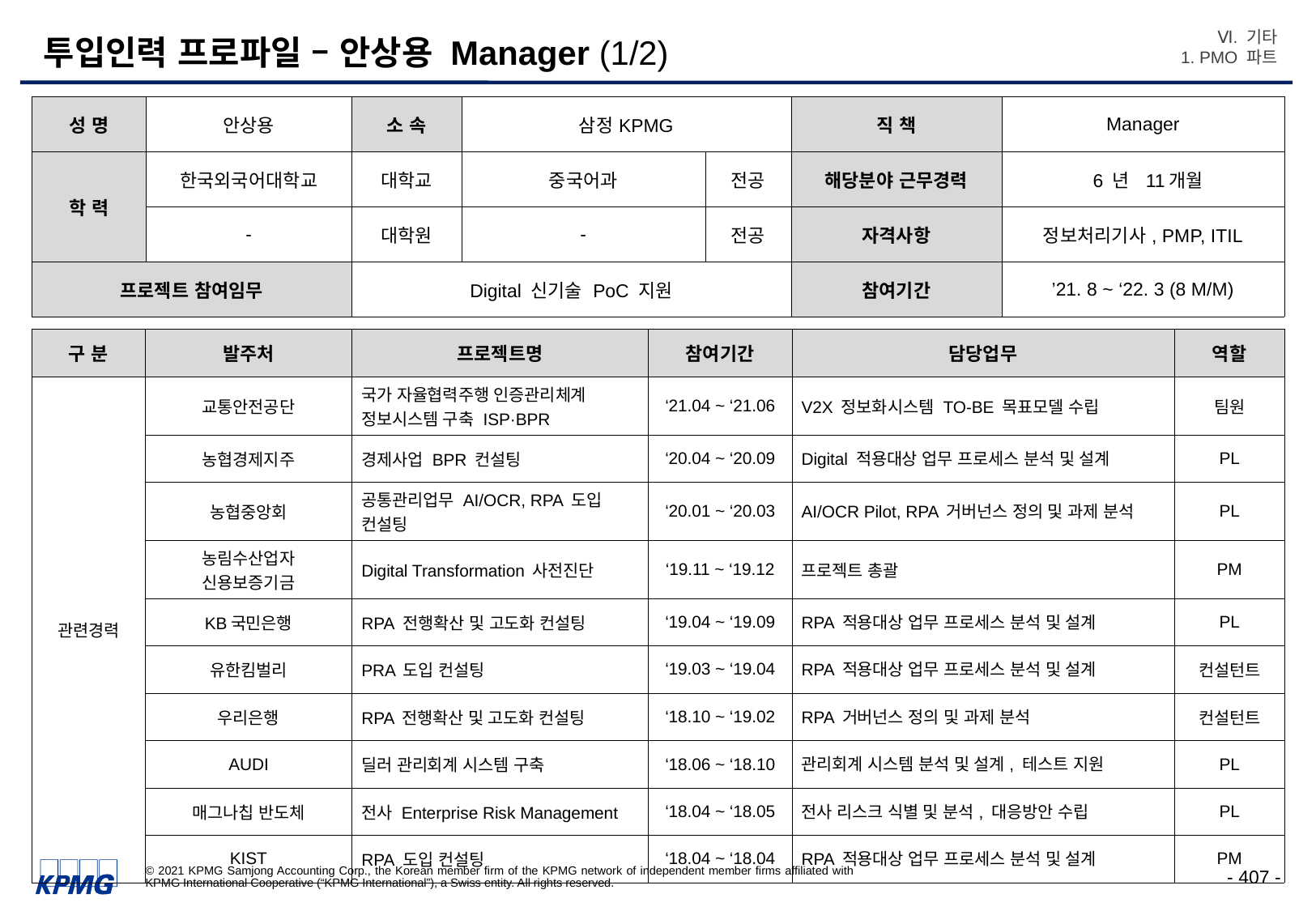

Ⅵ. 기타
1. PMO 파트
# 투입인력 프로파일 – 안상용 Manager (1/2)
| 성 명 | 안상용 | 소 속 | 삼정KPMG |  | 직 책 | Manager |
| --- | --- | --- | --- | --- | --- | --- |
| 학 력 | 한국외국어대학교 | 대학교 | 중국어과 | 전공 | 해당분야 근무경력 | 6 년 11개월 |
|  | - | 대학원 | - | 전공 | 자격사항 | 정보처리기사, PMP, ITIL |
| 프로젝트 참여임무 |  | Digital 신기술 PoC 지원 |  |  | 참여기간 | ’21. 8 ~ ‘22. 3 (8 M/M) |
| 구 분 | 발주처 | 프로젝트명 | 참여기간 | 담당업무 | 역할 |
| --- | --- | --- | --- | --- | --- |
| 관련경력 | 교통안전공단 | 국가 자율협력주행 인증관리체계 정보시스템 구축 ISP·BPR | ‘21.04 ~ ‘21.06 | V2X 정보화시스템 TO-BE 목표모델 수립 | 팀원 |
|  | 농협경제지주 | 경제사업 BPR 컨설팅 | ‘20.04 ~ ‘20.09 | Digital 적용대상 업무 프로세스 분석 및 설계 | PL |
|  | 농협중앙회 | 공통관리업무 AI/OCR, RPA 도입 컨설팅 | ‘20.01 ~ ‘20.03 | AI/OCR Pilot, RPA 거버넌스 정의 및 과제 분석 | PL |
|  | 농림수산업자 신용보증기금 | Digital Transformation 사전진단 | ‘19.11 ~ ‘19.12 | 프로젝트 총괄 | PM |
|  | KB국민은행 | RPA 전행확산 및 고도화 컨설팅 | ‘19.04 ~ ‘19.09 | RPA 적용대상 업무 프로세스 분석 및 설계 | PL |
|  | 유한킴벌리 | PRA 도입 컨설팅 | ‘19.03 ~ ‘19.04 | RPA 적용대상 업무 프로세스 분석 및 설계 | 컨설턴트 |
|  | 우리은행 | RPA 전행확산 및 고도화 컨설팅 | ‘18.10 ~ ‘19.02 | RPA 거버넌스 정의 및 과제 분석 | 컨설턴트 |
|  | AUDI | 딜러 관리회계 시스템 구축 | ‘18.06 ~ ‘18.10 | 관리회계 시스템 분석 및 설계, 테스트 지원 | PL |
|  | 매그나칩 반도체 | 전사 Enterprise Risk Management | ‘18.04 ~ ‘18.05 | 전사 리스크 식별 및 분석, 대응방안 수립 | PL |
|  | KIST | RPA 도입 컨설팅 | ‘18.04 ~ ‘18.04 | RPA 적용대상 업무 프로세스 분석 및 설계 | PM |